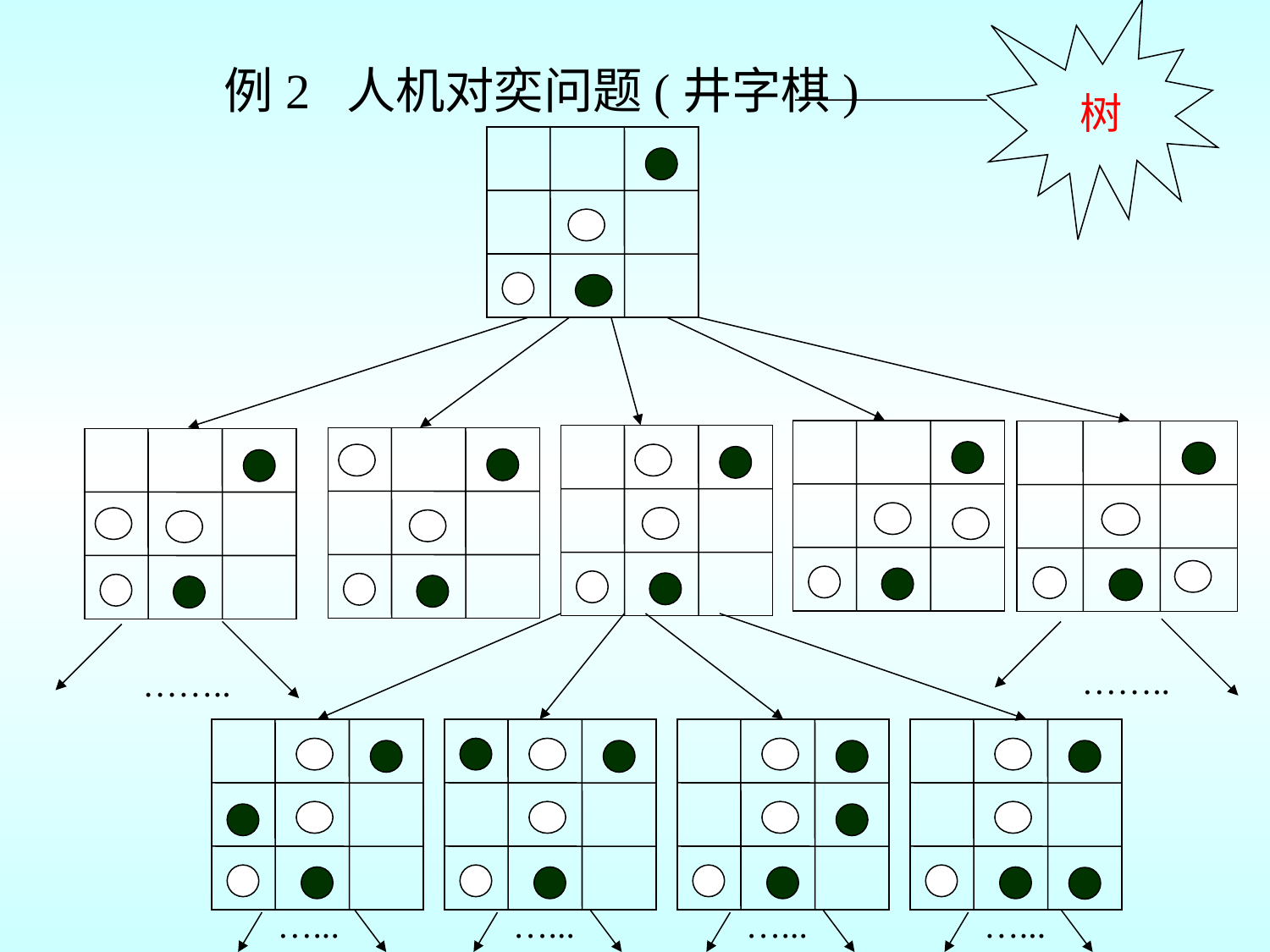

树

例2  人机对奕问题(井字棋)

……..

……..
…...

…...

…...

…...